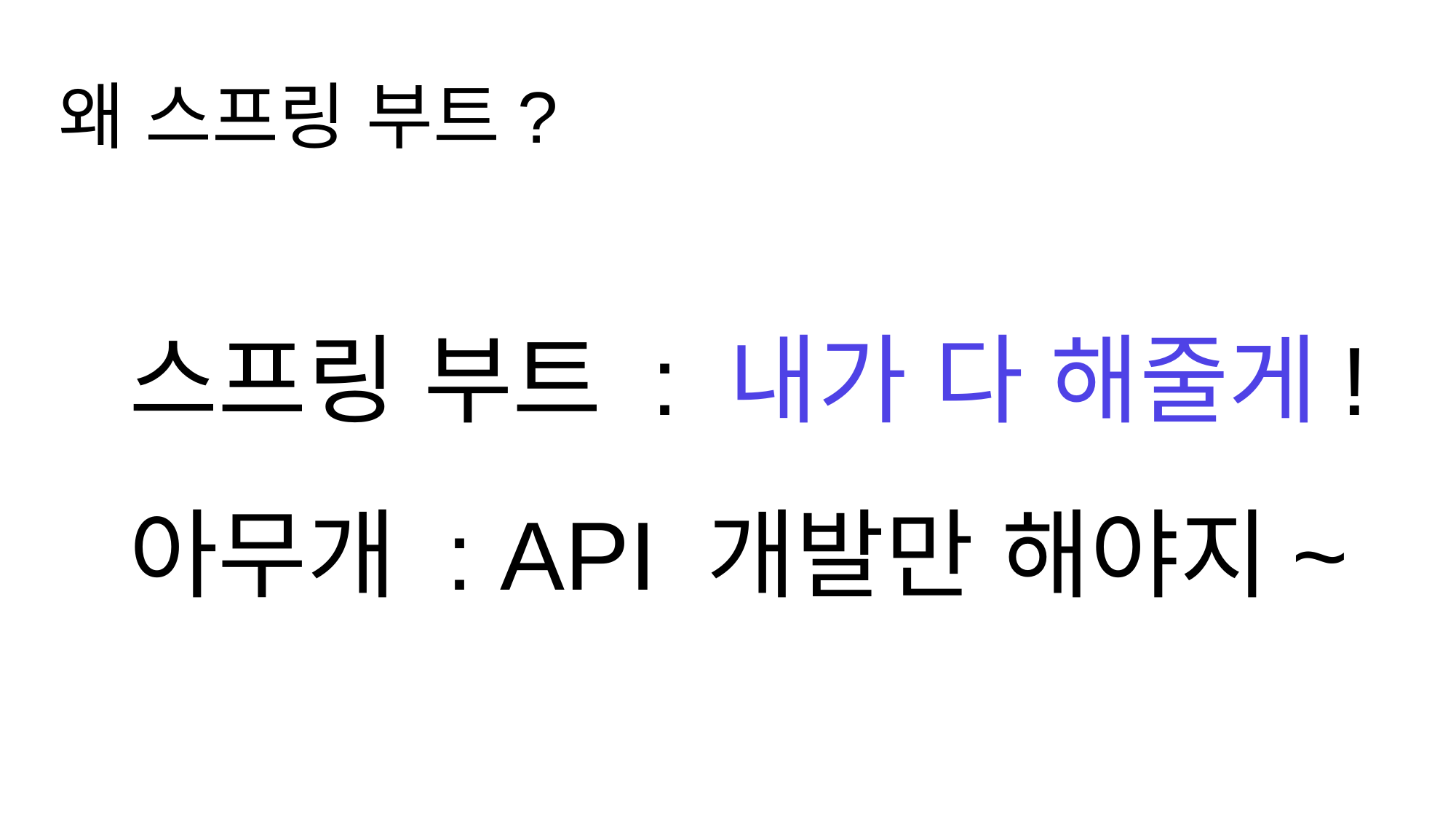

왜 스프링 부트?
스프링 부트 : 내가 다 해줄게!
아무개 : API 개발만 해야지~